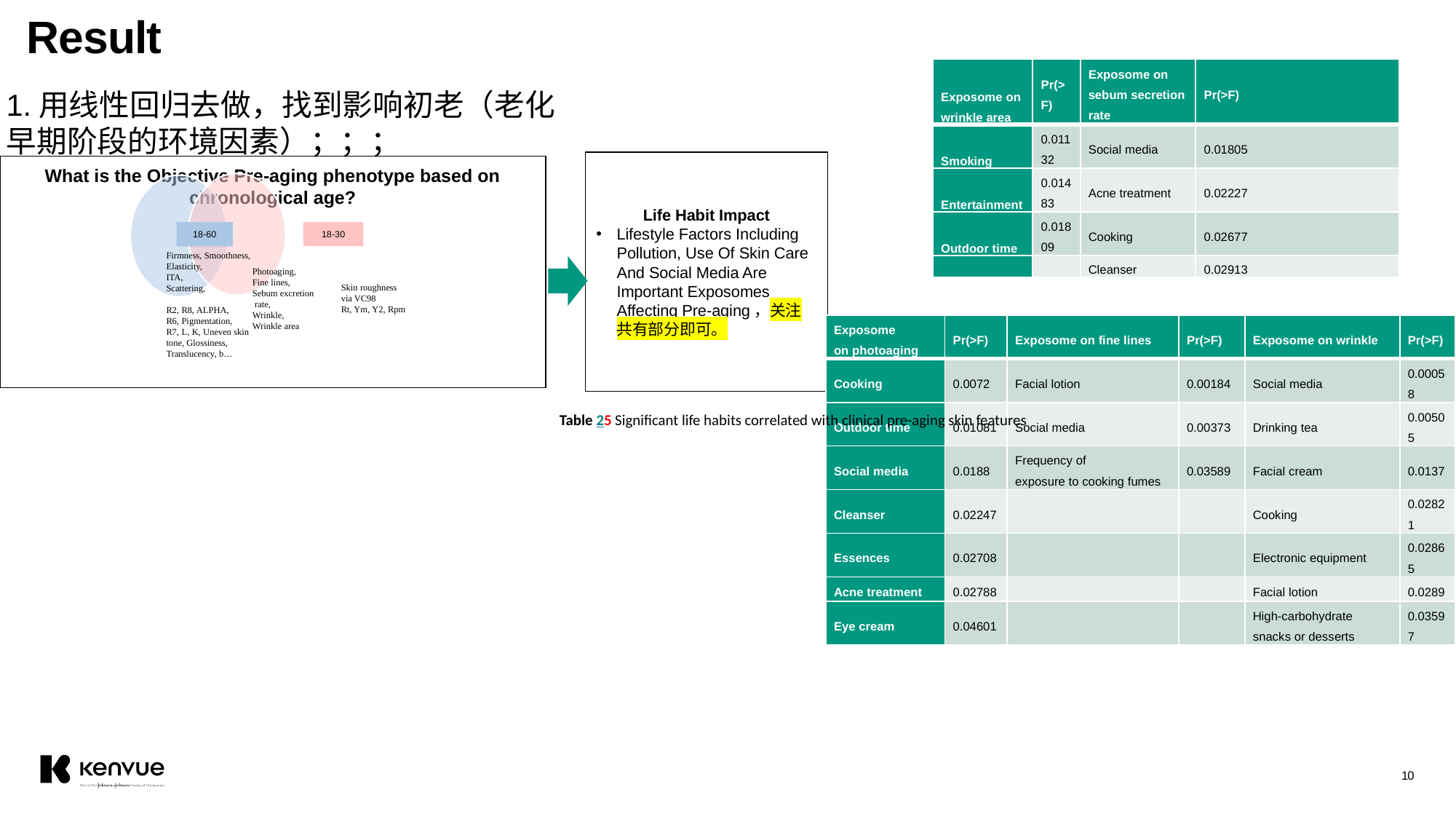

# Result
| Exposome on wrinkle area | Pr(>F) | Exposome on sebum secretion rate | Pr(>F) |
| --- | --- | --- | --- |
| Smoking | 0.01132 | Social media | 0.01805 |
| Entertainment | 0.01483 | Acne treatment | 0.02227 |
| Outdoor time | 0.01809 | Cooking | 0.02677 |
|  |  | Cleanser | 0.02913 |
1.用线性回归去做，找到影响初老（老化早期阶段的环境因素）；；；

18-30
18-60
Life Habit Impact
Lifestyle Factors Including Pollution, Use Of Skin Care And Social Media Are Important Exposomes Affecting Pre-aging，关注共有部分即可。

What is the Objective Pre-aging phenotype based on chronological age?

Firmness, Smoothness,  Elasticity,
ITA,
Scattering,

R2, R8, ALPHA,
R6, Pigmentation,
R7, L, K, Uneven skin tone, Glossiness,    Translucency, b…

Photoaging,
Fine lines,
Sebum excretion
 rate,
Wrinkle,
Wrinkle area
Skin roughness via VC98
Rt, Ym, Y2, Rpm

| Exposome on photoaging | Pr(>F) | Exposome on fine lines | Pr(>F) | Exposome on wrinkle | Pr(>F) |
| --- | --- | --- | --- | --- | --- |
| Cooking | 0.0072 | Facial lotion | 0.00184 | Social media | 0.00058 |
| Outdoor time | 0.01081 | Social media | 0.00373 | Drinking tea | 0.00505 |
| Social media | 0.0188 | Frequency of exposure to cooking fumes | 0.03589 | Facial cream | 0.0137 |
| Cleanser | 0.02247 |  |  | Cooking | 0.02821 |
| Essences | 0.02708 |  |  | Electronic equipment | 0.02865 |
| Acne treatment | 0.02788 |  |  | Facial lotion | 0.0289 |
| Eye cream | 0.04601 |  |  | High-carbohydrate snacks or desserts | 0.03597 |
Table 25 Significant life habits correlated with clinical pre-aging skin features

10